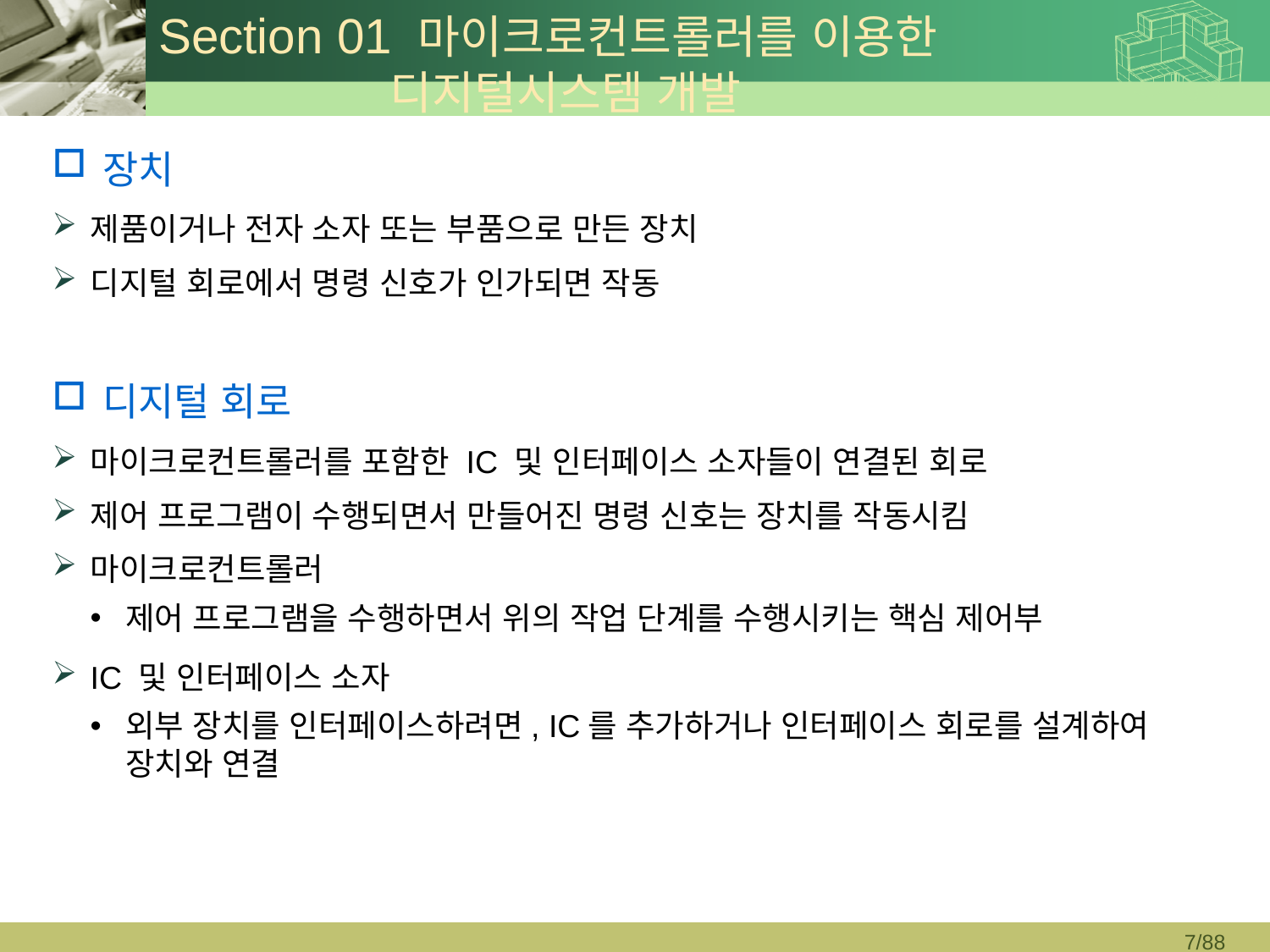

# Section 01 마이크로컨트롤러를 이용한 디지털시스템 개발
장치
제품이거나 전자 소자 또는 부품으로 만든 장치
디지털 회로에서 명령 신호가 인가되면 작동

디지털 회로
마이크로컨트롤러를 포함한 IC 및 인터페이스 소자들이 연결된 회로
제어 프로그램이 수행되면서 만들어진 명령 신호는 장치를 작동시킴
마이크로컨트롤러
제어 프로그램을 수행하면서 위의 작업 단계를 수행시키는 핵심 제어부
IC 및 인터페이스 소자
외부 장치를 인터페이스하려면, IC를 추가하거나 인터페이스 회로를 설계하여 장치와 연결